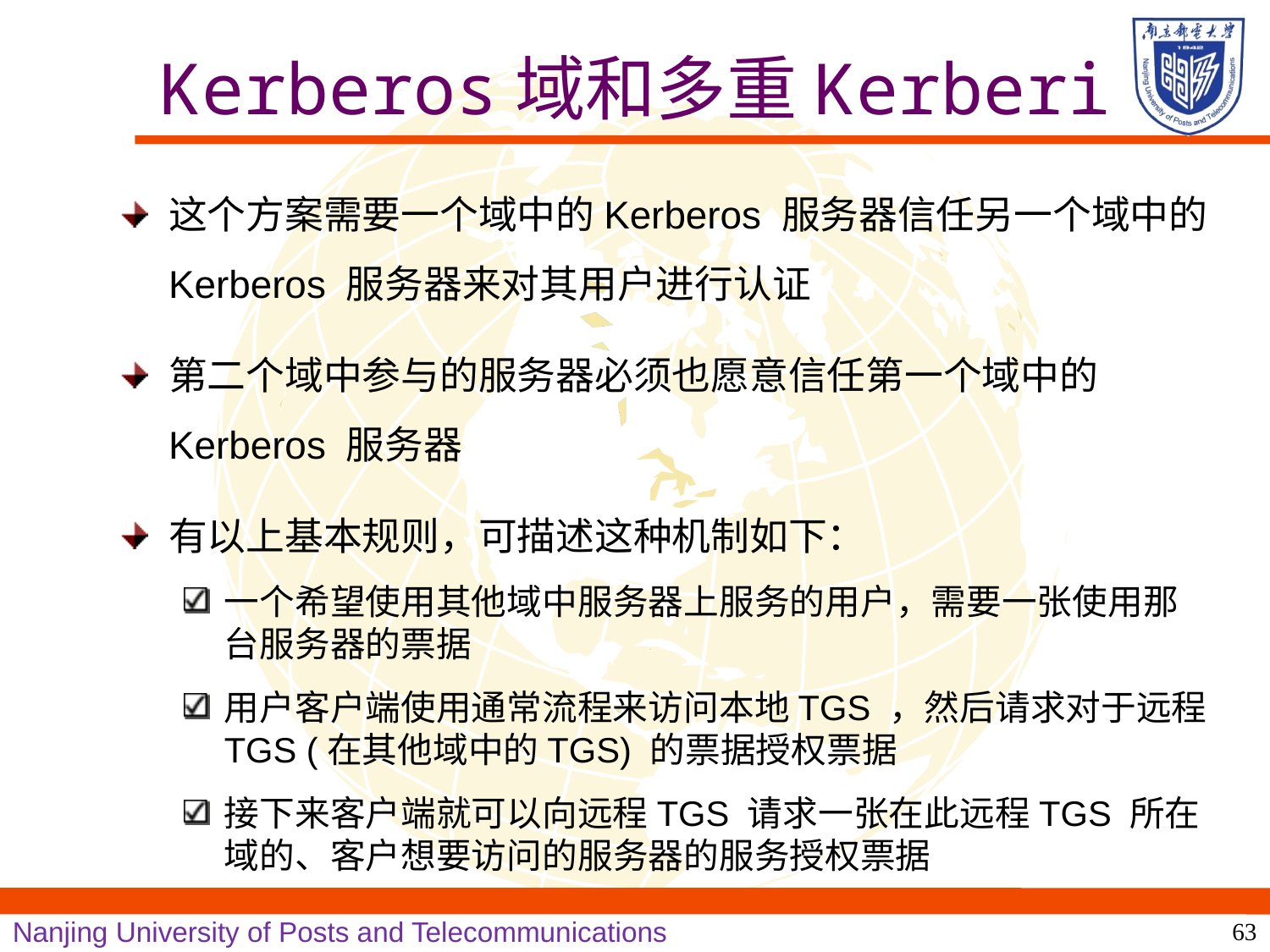

# Kerberos域和多重Kerberi
这个方案需要一个域中的Kerberos 服务器信任另一个域中的Kerberos 服务器来对其用户进行认证
第二个域中参与的服务器必须也愿意信任第一个域中的Kerberos 服务器
有以上基本规则，可描述这种机制如下：
一个希望使用其他域中服务器上服务的用户，需要一张使用那台服务器的票据
用户客户端使用通常流程来访问本地TGS ，然后请求对于远程TGS (在其他域中的TGS) 的票据授权票据
接下来客户端就可以向远程TGS 请求一张在此远程TGS 所在域的、客户想要访问的服务器的服务授权票据
63